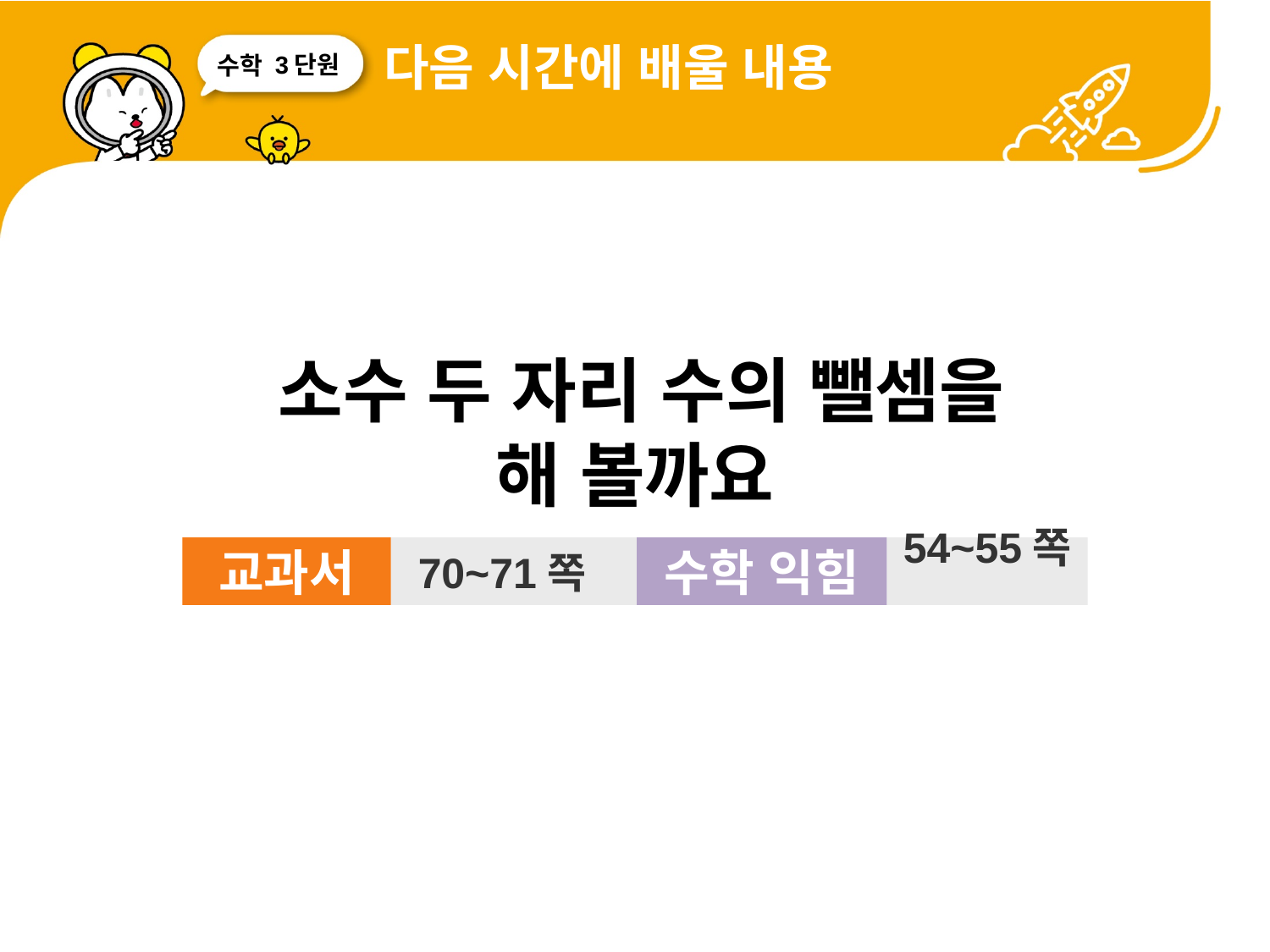

다음 시간에 배울 내용
3단원
 소수 두 자리 수의 뺄셈을
해 볼까요
교과서
70~71쪽
수학 익힘
54~55쪽